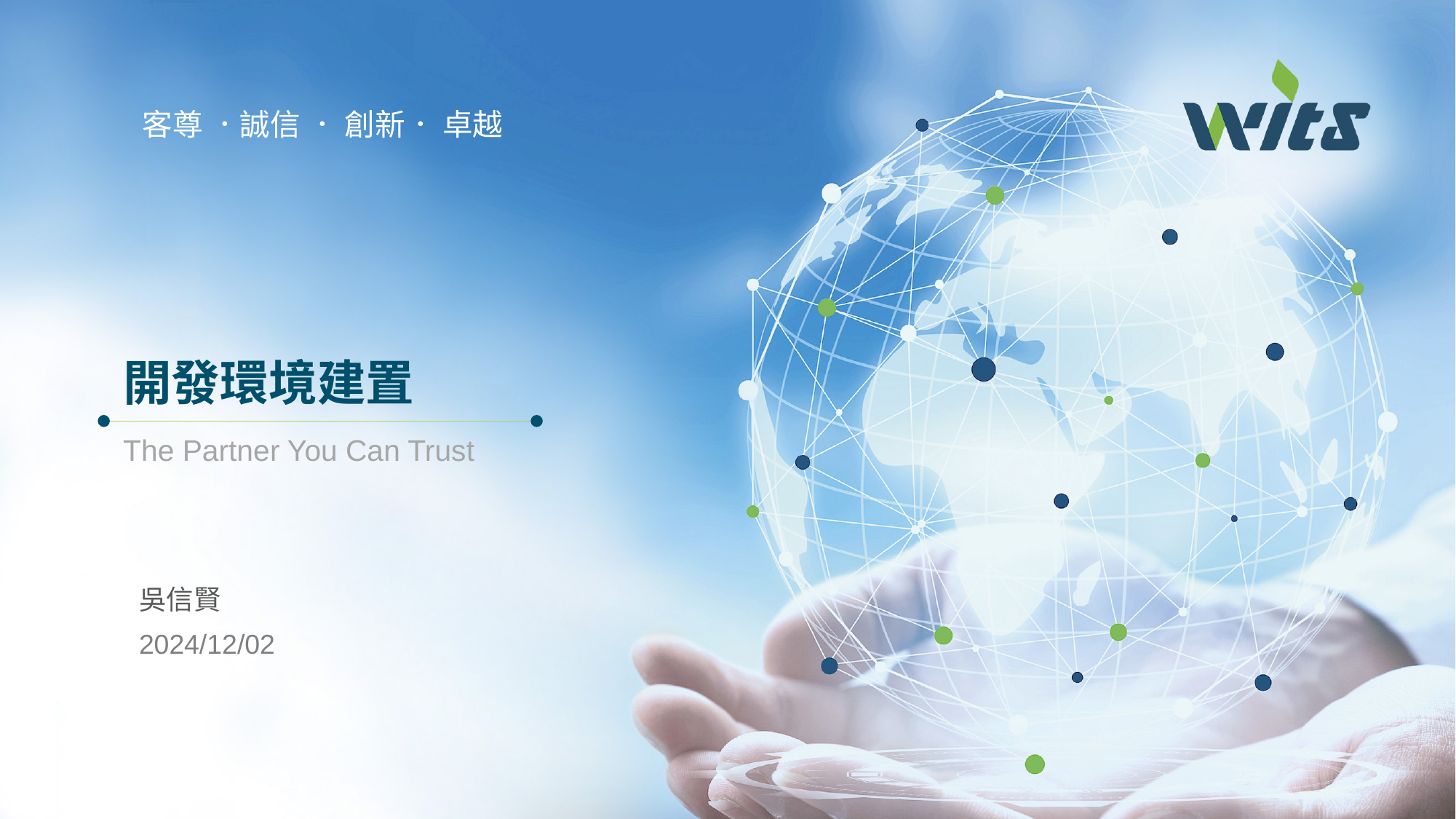

# 開發環境建置
The Partner You Can Trust
吳信賢
2024/12/02